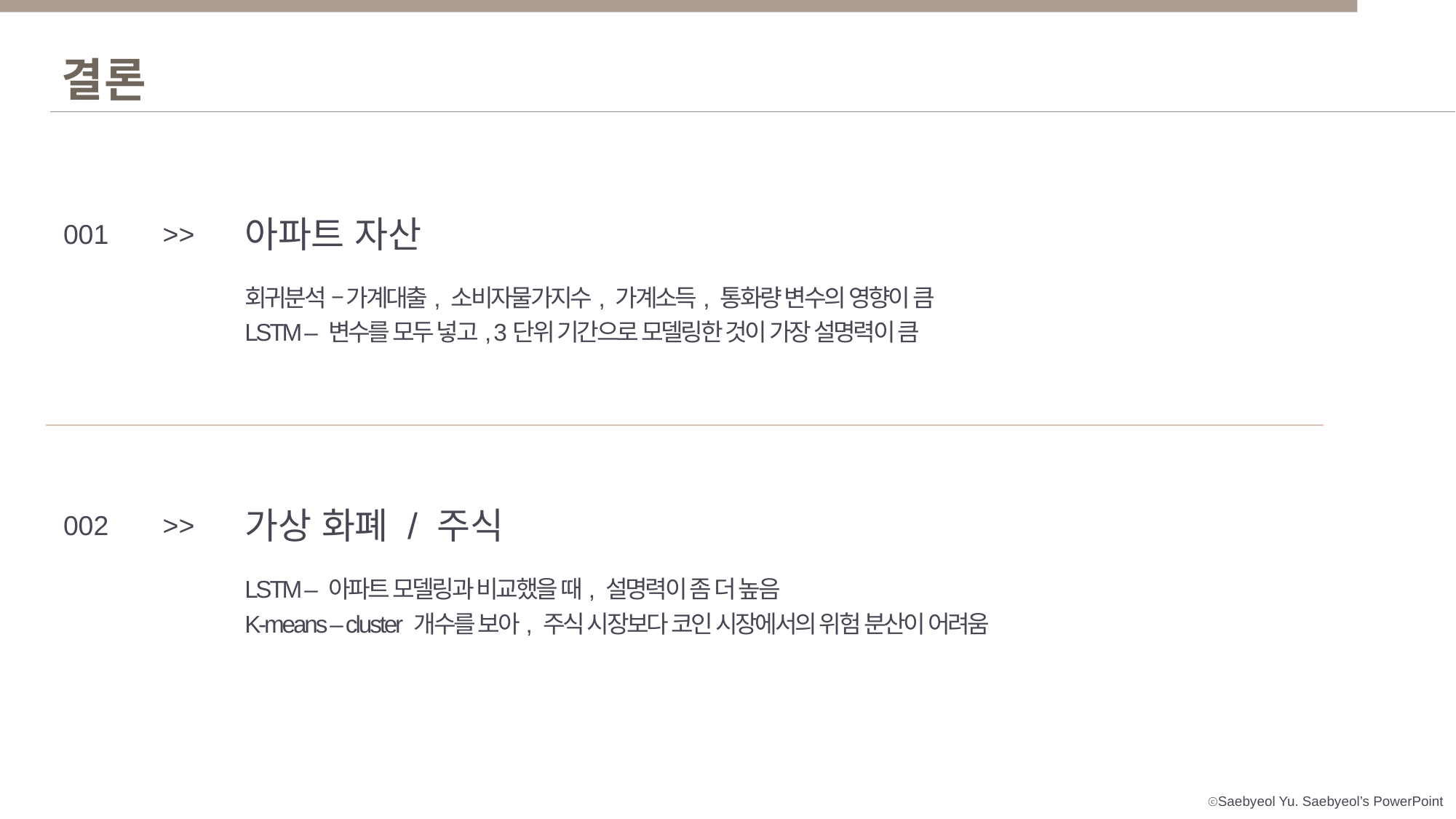

결론
아파트 자산
001
>>
회귀분석 – 가계대출, 소비자물가지수, 가계소득, 통화량 변수의 영향이 큼
LSTM – 변수를 모두 넣고, 3단위 기간으로 모델링한 것이 가장 설명력이 큼
가상 화폐 / 주식
002
>>
LSTM – 아파트 모델링과 비교했을 때, 설명력이 좀 더 높음
K-means – cluster 개수를 보아, 주식 시장보다 코인 시장에서의 위험 분산이 어려움